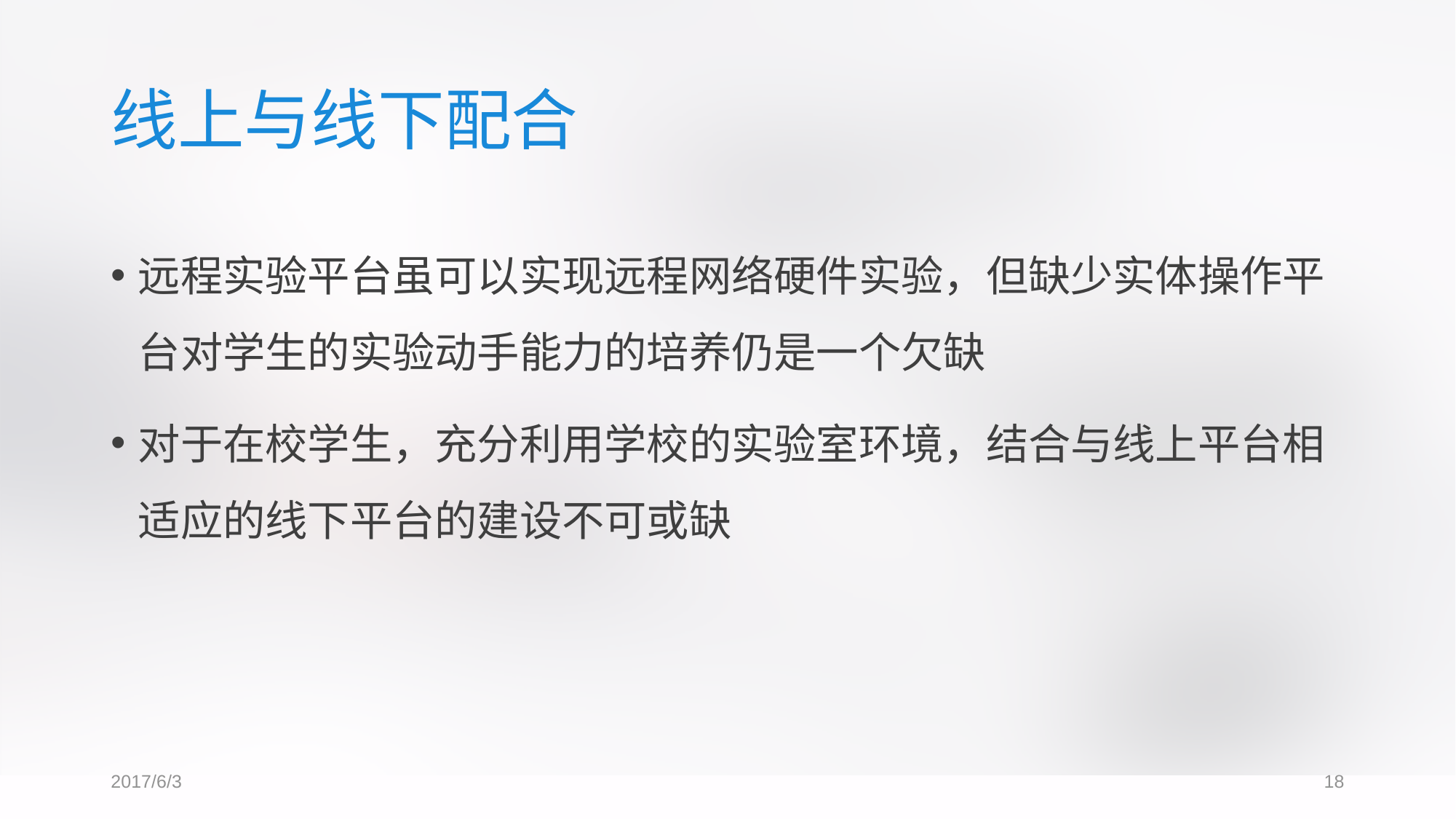

# 线上与线下配合
远程实验平台虽可以实现远程网络硬件实验，但缺少实体操作平台对学生的实验动手能力的培养仍是一个欠缺
对于在校学生，充分利用学校的实验室环境，结合与线上平台相适应的线下平台的建设不可或缺
2017/6/3
18